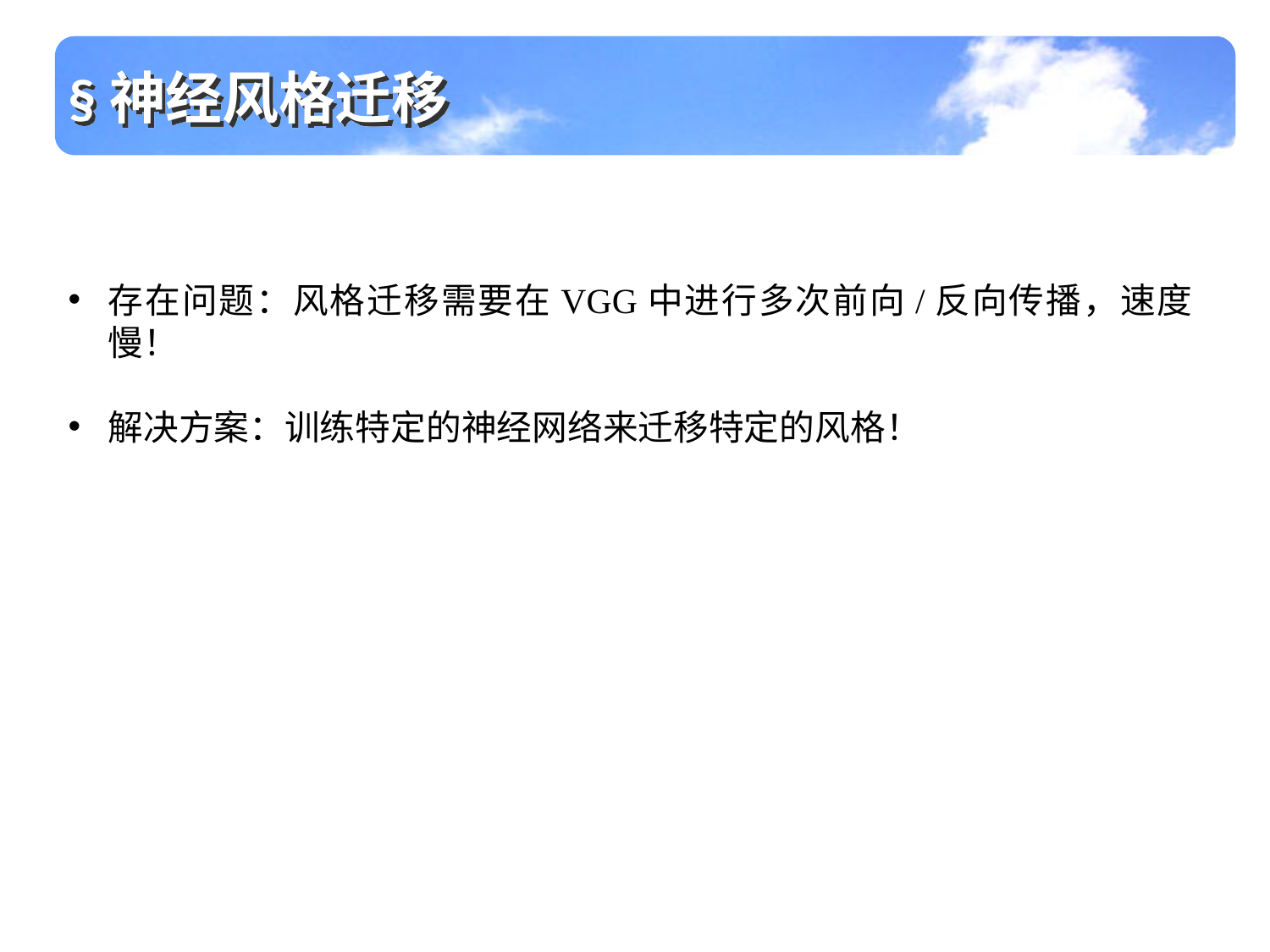

§神经风格迁移
存在问题：风格迁移需要在VGG中进行多次前向/反向传播，速度慢！

解决方案：训练特定的神经网络来迁移特定的风格！